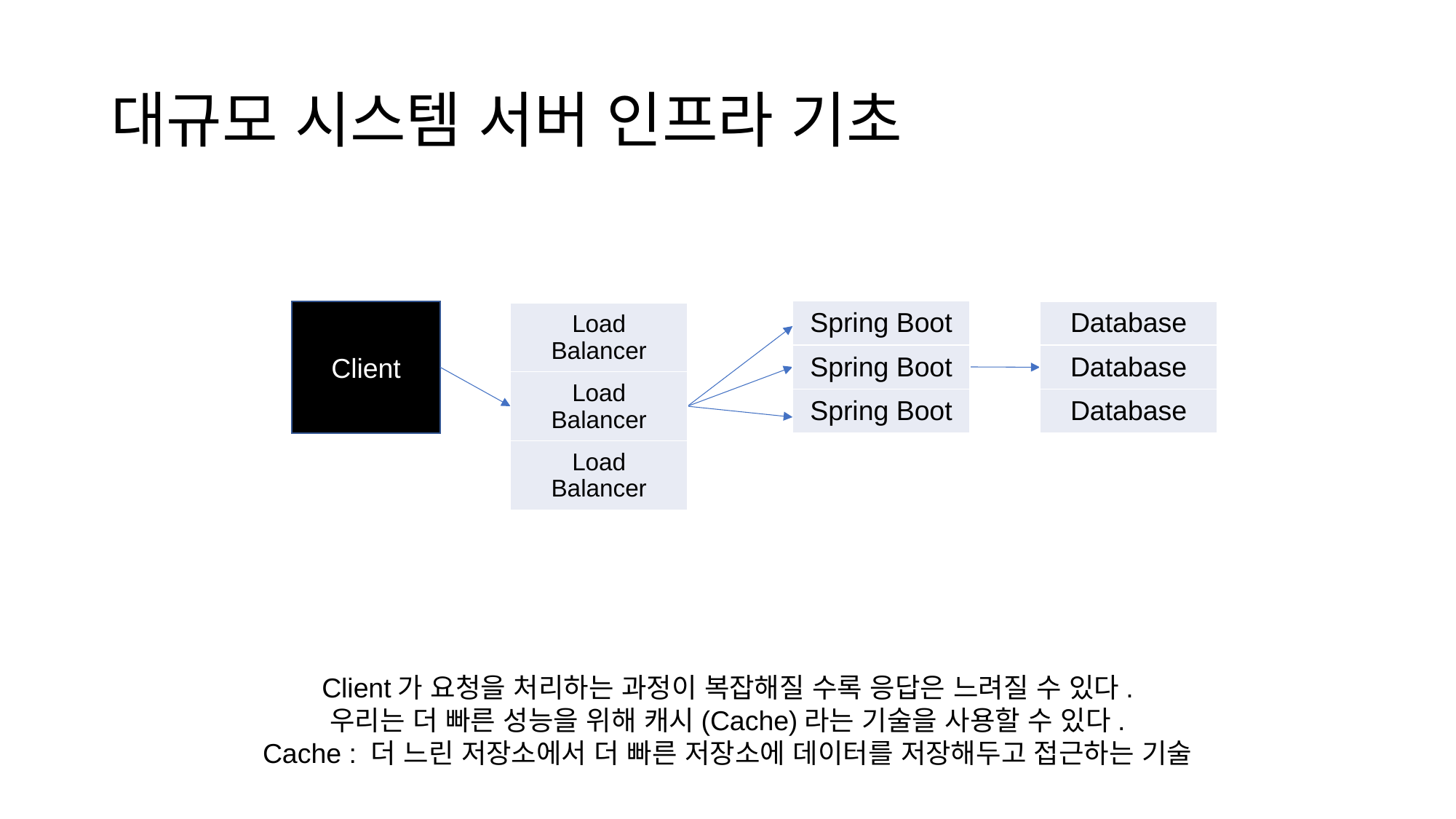

# 대규모 시스템 서버 인프라 기초
| Spring Boot |
| --- |
| Spring Boot |
| Spring Boot |
| Database |
| --- |
| Database |
| Database |
Client
| Load Balancer |
| --- |
| Load Balancer |
| Load Balancer |
Client가 요청을 처리하는 과정이 복잡해질 수록 응답은 느려질 수 있다.
우리는 더 빠른 성능을 위해 캐시(Cache)라는 기술을 사용할 수 있다.
Cache : 더 느린 저장소에서 더 빠른 저장소에 데이터를 저장해두고 접근하는 기술